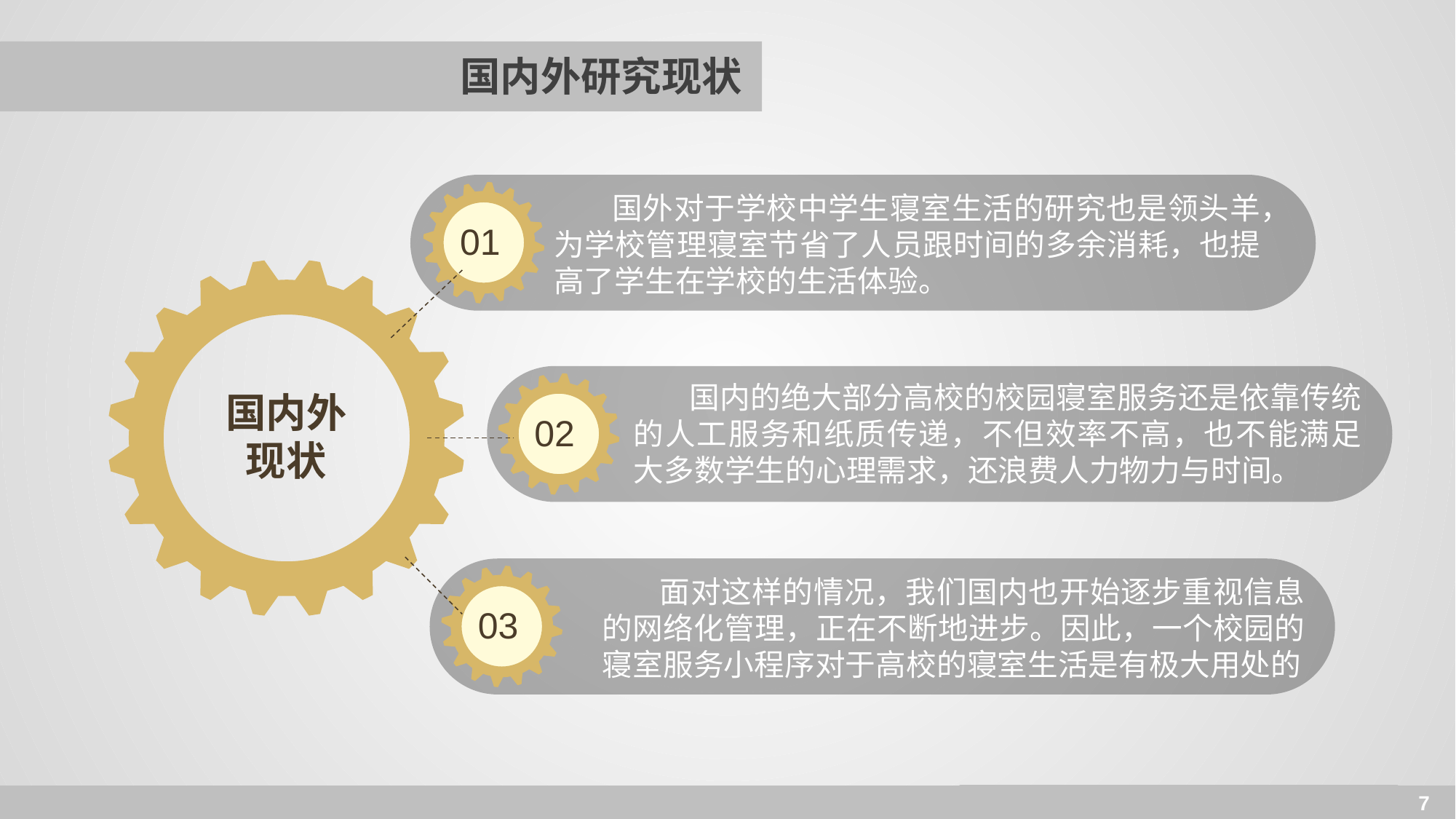

# 国内外研究现状

       国外对于学校中学生寝室生活的研究也是领头羊，为学校管理寝室节省了人员跟时间的多余消耗，也提高了学生在学校的生活体验。
01

       国内的绝大部分高校的校园寝室服务还是依靠传统的人工服务和纸质传递，不但效率不高，也不能满足大多数学生的心理需求，还浪费人力物力与时间。
国内外
现状
02

       面对这样的情况，我们国内也开始逐步重视信息的网络化管理，正在不断地进步。因此，一个校园的寝室服务小程序对于高校的寝室生活是有极大用处的
03